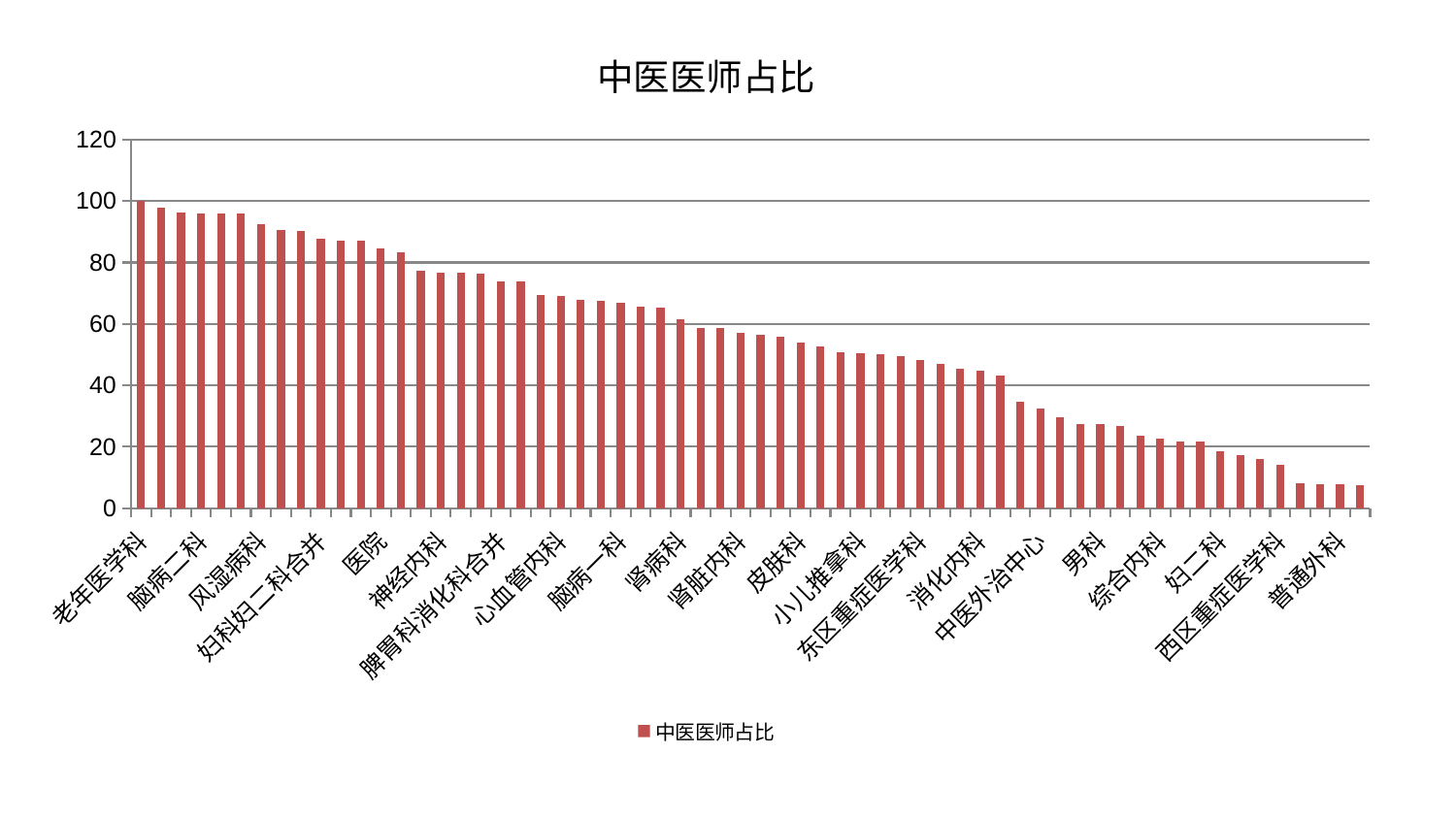

### Chart: 中医医师占比

| Category | 中医医师占比 |
|---|---|
| 老年医学科 | 100.00000000000001 |
| 创伤骨科 | 97.85361095150473 |
| 耳鼻喉科 | 96.32784352269807 |
| 脑病二科 | 96.09213423122033 |
| 妇科 | 96.06339496044276 |
| 内分泌科 | 96.05624707455836 |
| 风湿病科 | 92.57142043158105 |
| 心病三科 | 90.55208372956038 |
| 肝胆外科 | 90.40091184433619 |
| 妇科妇二科合并 | 87.58553180510292 |
| 心病二科 | 87.06809228230773 |
| 心病一科 | 87.04388905740447 |
| 医院 | 84.57625606375771 |
| 胸外科 | 83.18516080124374 |
| 小儿骨科 | 77.44622327088346 |
| 神经内科 | 76.71839852707272 |
| 儿科 | 76.63888631007502 |
| 呼吸内科 | 76.53484812983324 |
| 脾胃科消化科合并 | 73.96423360118004 |
| 脑病三科 | 73.69873812910508 |
| 美容皮肤科 | 69.36128569878431 |
| 心血管内科 | 69.07770793762514 |
| 康复科 | 67.79093317691387 |
| 泌尿外科 | 67.52188007553336 |
| 脑病一科 | 66.82778806588965 |
| 周围血管科 | 65.71154361088169 |
| 针灸科 | 65.2647490314426 |
| 肾病科 | 61.50085118891775 |
| 微创骨科 | 58.81840701483642 |
| 关节骨科 | 58.66906495661112 |
| 肾脏内科 | 57.03051293902453 |
| 治未病中心 | 56.388553643135985 |
| 重症医学科 | 55.72214880244928 |
| 皮肤科 | 53.997745891135864 |
| 中医经典科 | 52.55369657321249 |
| 产科 | 50.891268806574196 |
| 小儿推拿科 | 50.62769668421595 |
| 显微骨科 | 50.209167925819685 |
| 口腔科 | 49.44119365152065 |
| 东区重症医学科 | 48.358544172975236 |
| 肛肠科 | 46.86103678952225 |
| 心病四科 | 45.311225691570584 |
| 消化内科 | 44.68900942505372 |
| 推拿科 | 43.18597469933147 |
| 眼科 | 34.679159262957626 |
| 中医外治中心 | 32.410054108235656 |
| 肿瘤内科 | 29.675283655770816 |
| 身心医学科 | 27.485755200024176 |
| 男科 | 27.362071877896962 |
| 乳腺甲状腺外科 | 26.70946042715469 |
| 神经外科 | 23.641463201576606 |
| 综合内科 | 22.53290112039267 |
| 东区肾病科 | 21.768435632033828 |
| 脾胃病科 | 21.64360045976452 |
| 妇二科 | 18.567126667381906 |
| 肝病科 | 17.285805608669634 |
| 血液科 | 15.92778823482511 |
| 西区重症医学科 | 14.119931683588765 |
| 脊柱骨科 | 8.286758233178935 |
| 运动损伤骨科 | 7.934673755538685 |
| 普通外科 | 7.842906660312324 |
| 骨科 | 7.644713586533667 |
105